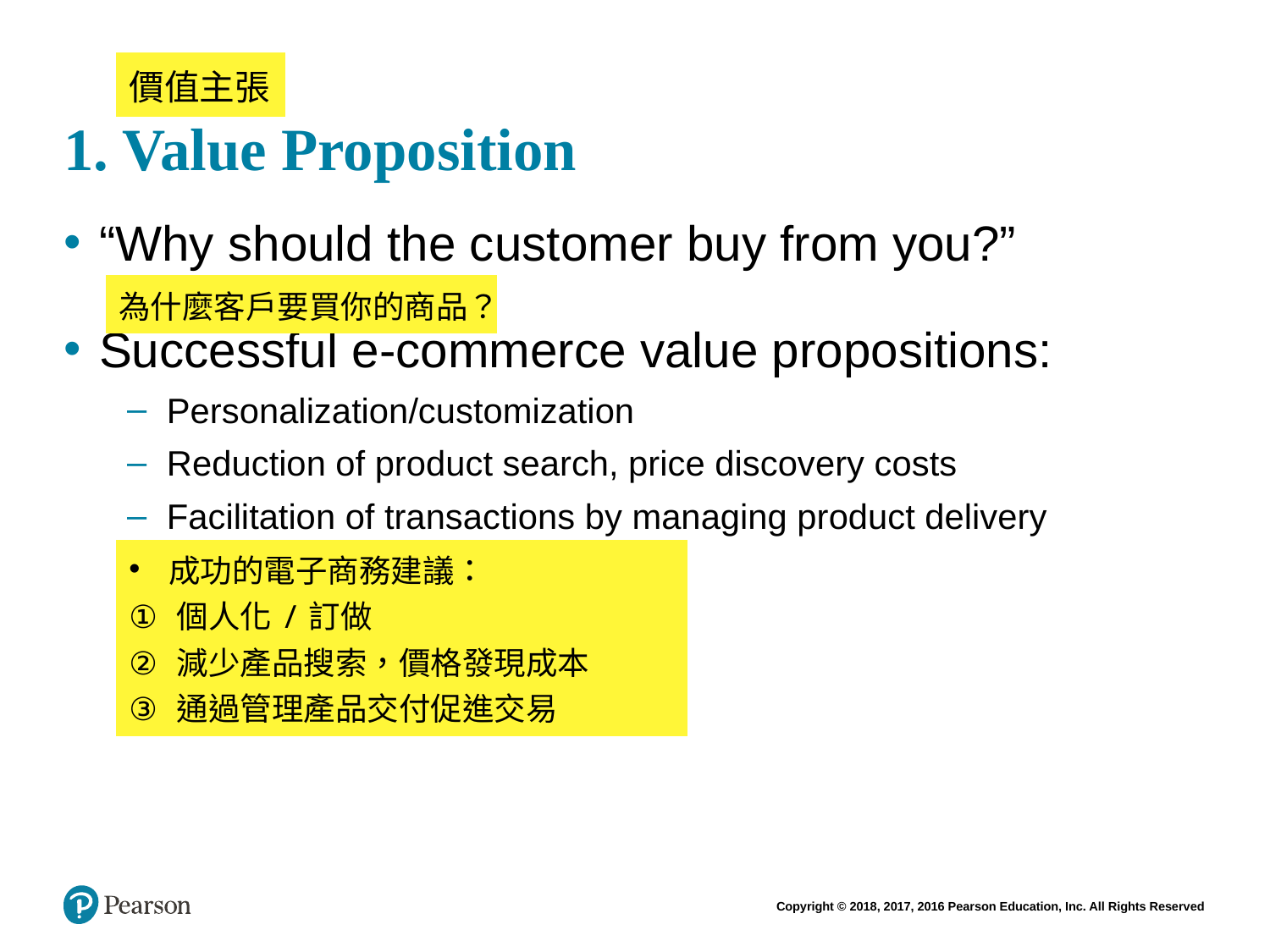

# 1. Value Proposition
| 價值主張 |
| --- |
“Why should the customer buy from you?”
Successful e-commerce value propositions:
Personalization/customization
Reduction of product search, price discovery costs
Facilitation of transactions by managing product delivery
| 為什麼客戶要買你的商品？ |
| --- |
| 成功的電子商務建議： 個人化/訂做 減少產品搜索，價格發現成本 通過管理產品交付促進交易 |
| --- |